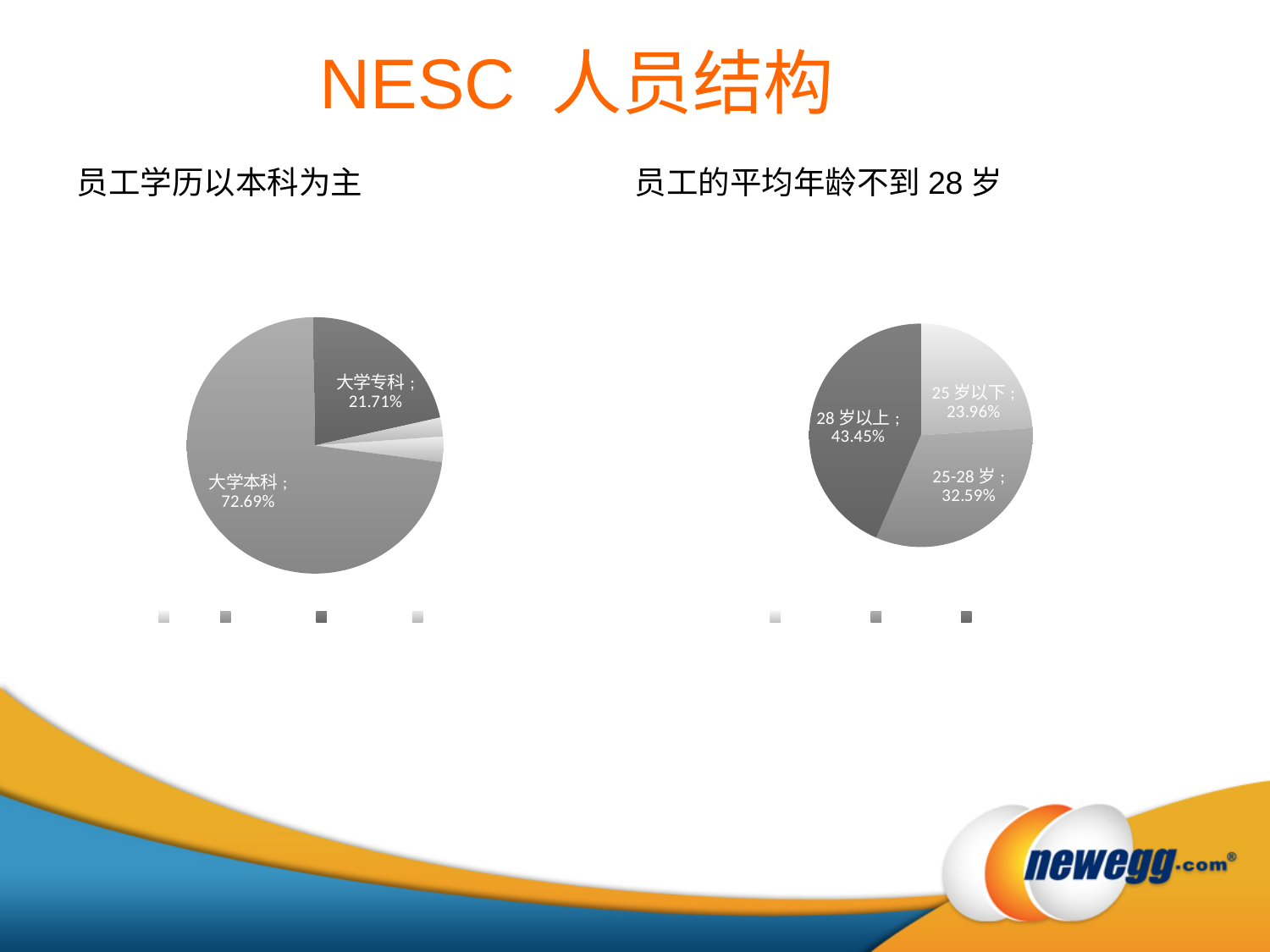

NESC 人员结构
员工学历以本科为主
员工的平均年龄不到28岁

### Chart: NESC学历占比

| Category | 占比 | 占比 |
|---|---|---|
| 硕士 | 0.03221288515406162 | 0.03221288515406162 |
| 大学本科 | 0.726890756302521 | 0.726890756302521 |
| 大学专科 | 0.21708683473389356 | 0.21708683473389356 |
| 其他 | 0.023809523809523808 | 0.023809523809523808 |

### Chart: 各年龄段占比情况

| Category | 占比 |
|---|---|
| 25岁以下 | 0.2395543175487465 |
| 25-28岁 | 0.32590529247910865 |
| 28岁以上 | 0.43454038997214484 |